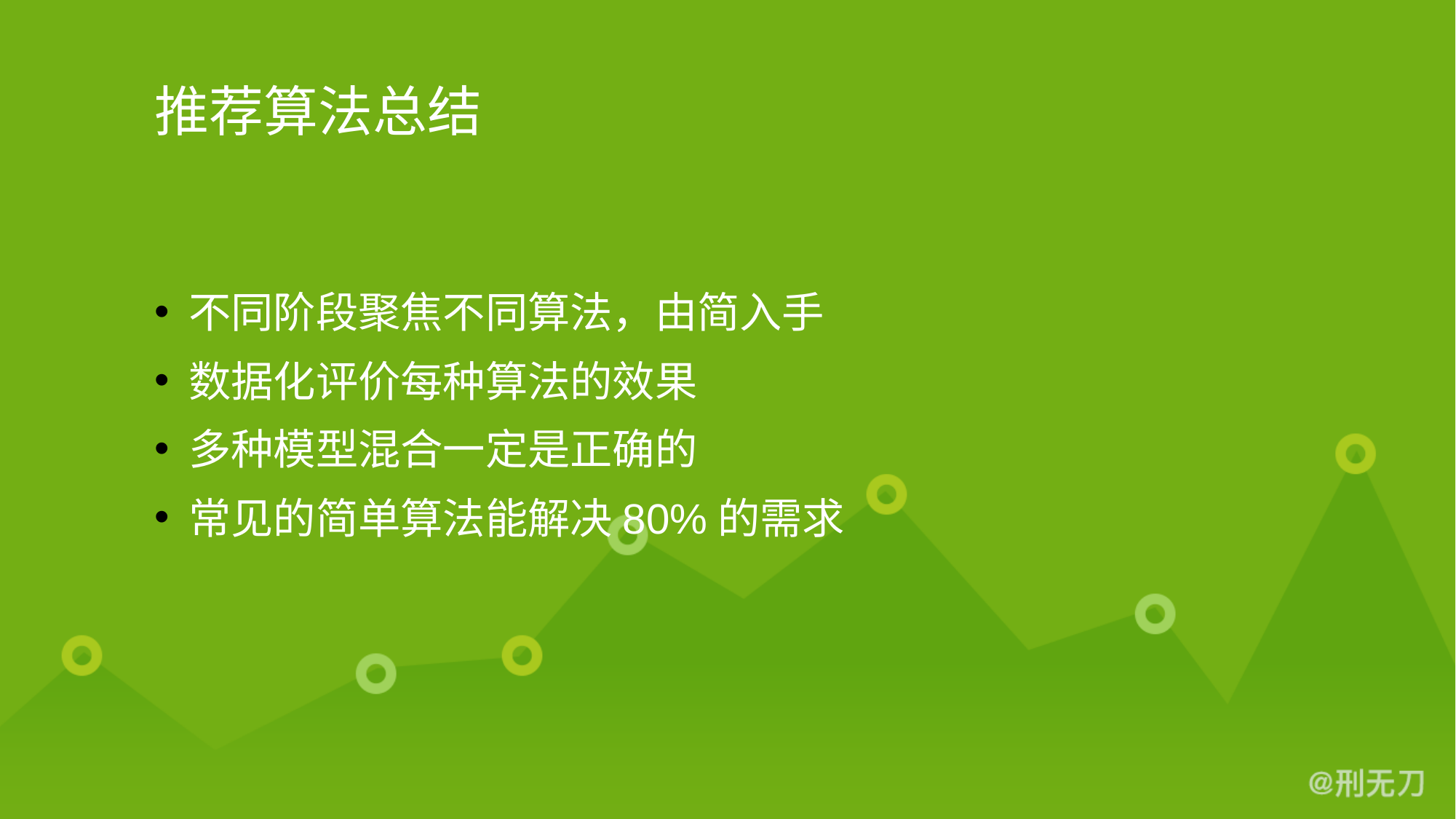

推荐算法总结
不同阶段聚焦不同算法，由简入手
数据化评价每种算法的效果
多种模型混合一定是正确的
常见的简单算法能解决80%的需求